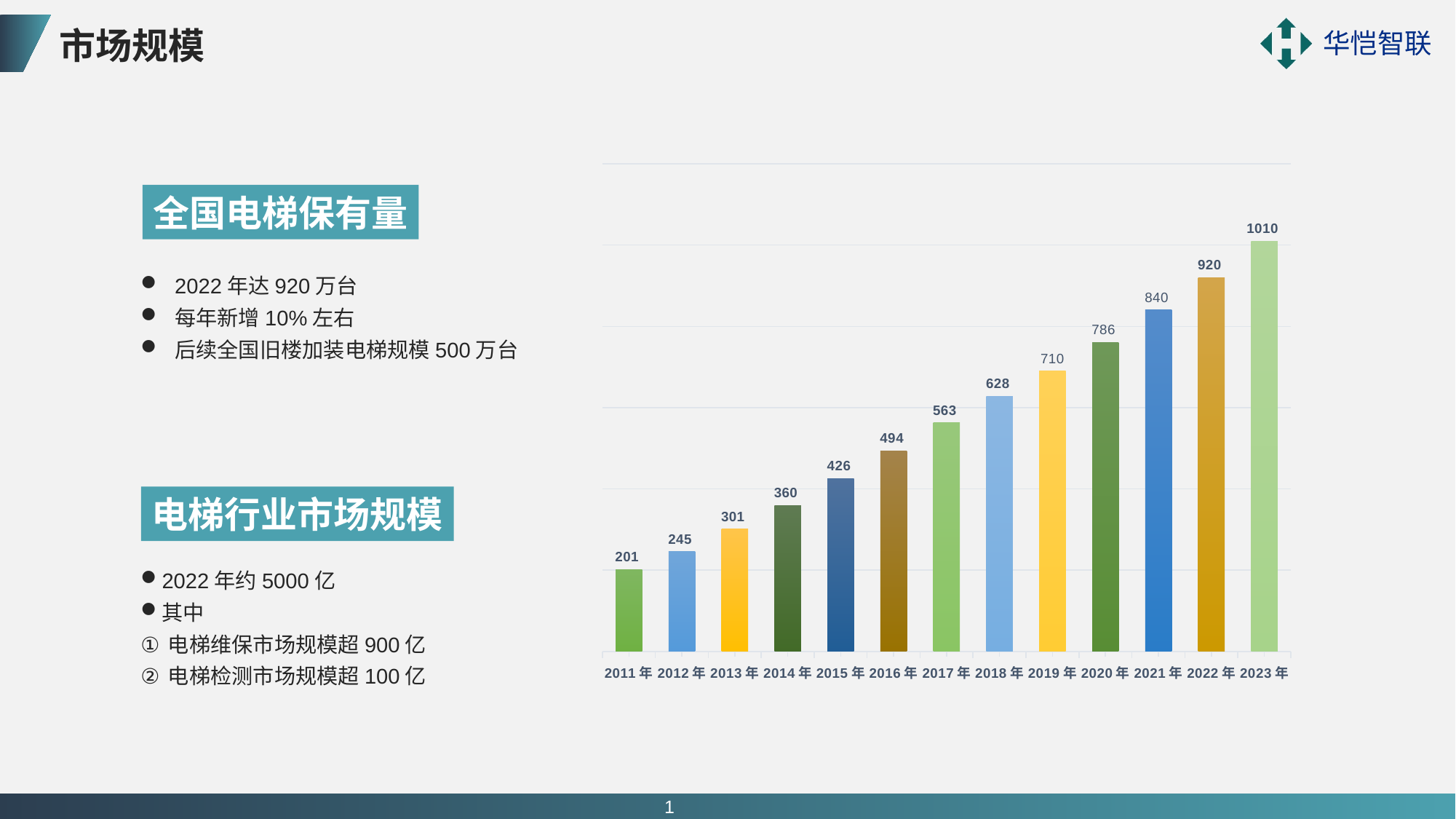

市场规模

### Chart

| Category | 列1 |
|---|---|
| 2011年 | 201.47 |
| 2012年 | 245.27 |
| 2013年 | 300.87 |
| 2014年 | 359.74 |
| 2015年 | 425.98 |
| 2016年 | 494.0 |
| 2017年 | 562.7 |
| 2018年 | 627.83 |
| 2019年 | 690.0 |
| 2020年 | 760.0 |
| 2021年 | 840.0 |
| 2022年 | 920.0 |
| 2023年 | 1010.0 |
全国电梯保有量
2022年达920万台
每年新增10%左右
后续全国旧楼加装电梯规模500万台
电梯行业市场规模
2022年约5000亿
其中
电梯维保市场规模超900亿
电梯检测市场规模超100亿
1